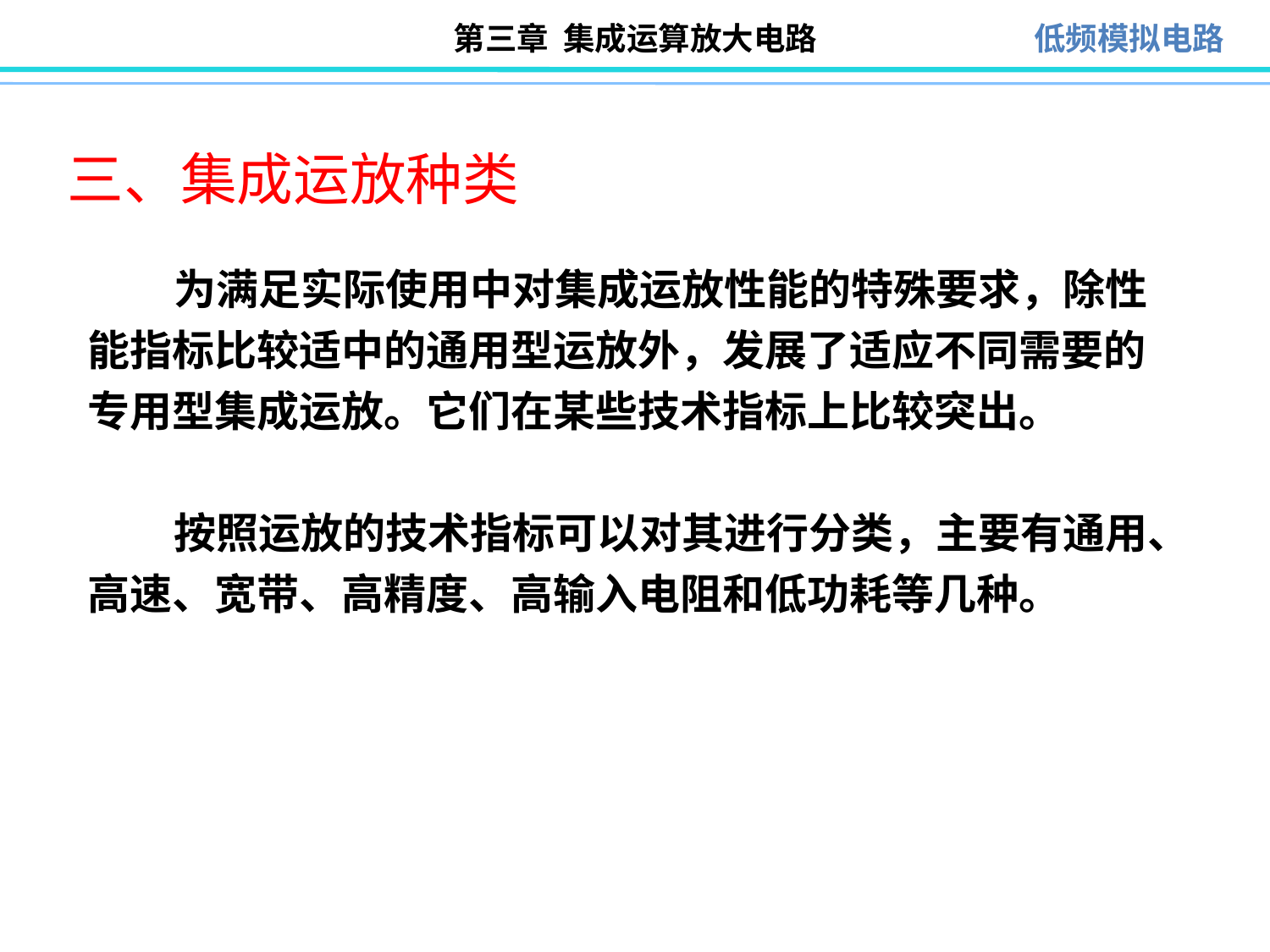

# 三、集成运放种类
        为满足实际使用中对集成运放性能的特殊要求，除性能指标比较适中的通用型运放外，发展了适应不同需要的专用型集成运放。它们在某些技术指标上比较突出。

        按照运放的技术指标可以对其进行分类，主要有通用、高速、宽带、高精度、高输入电阻和低功耗等几种。